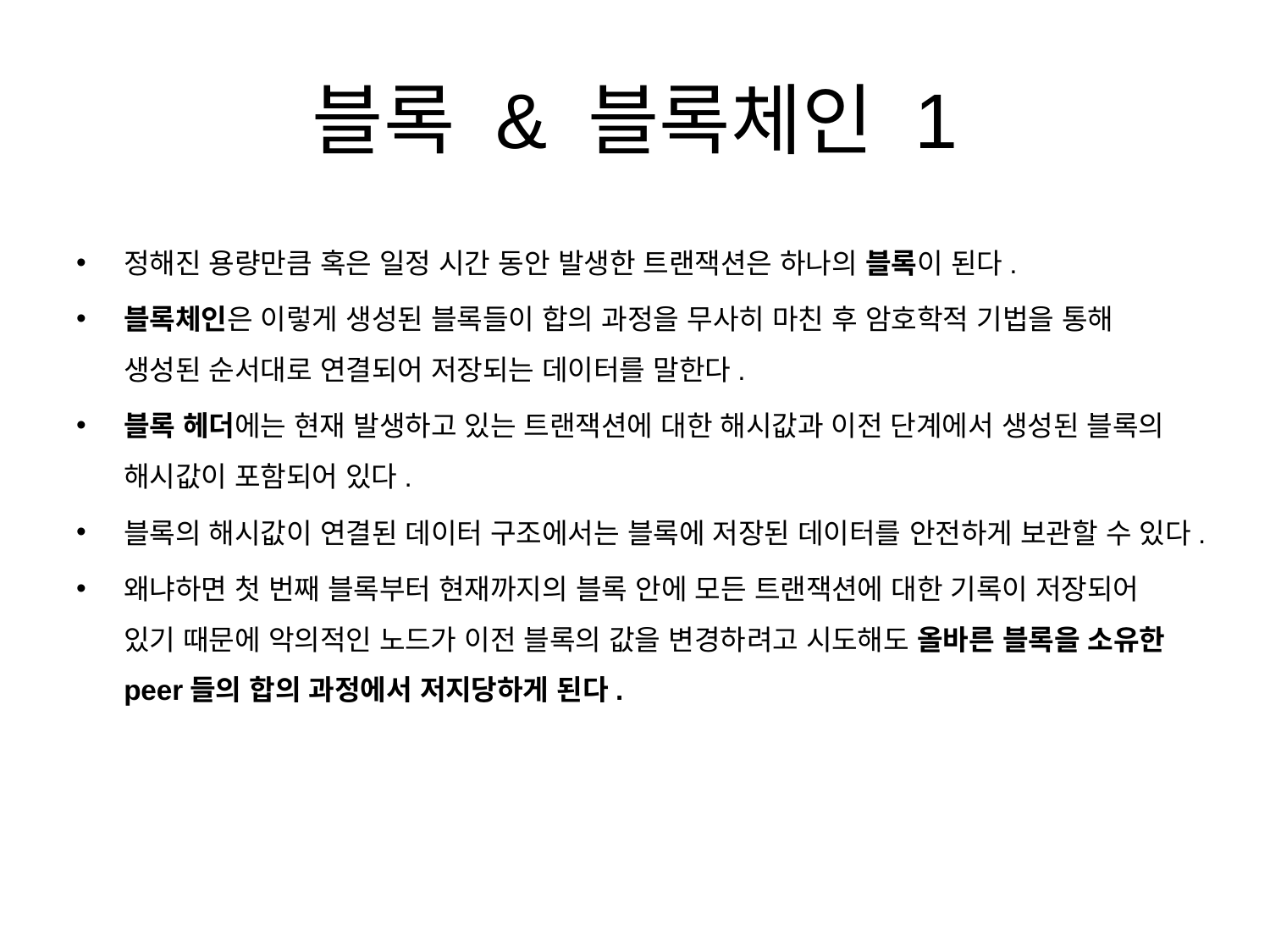

# 블록 & 블록체인 1
정해진 용량만큼 혹은 일정 시간 동안 발생한 트랜잭션은 하나의 블록이 된다.
블록체인은 이렇게 생성된 블록들이 합의 과정을 무사히 마친 후 암호학적 기법을 통해 생성된 순서대로 연결되어 저장되는 데이터를 말한다.
블록 헤더에는 현재 발생하고 있는 트랜잭션에 대한 해시값과 이전 단계에서 생성된 블록의 해시값이 포함되어 있다.
블록의 해시값이 연결된 데이터 구조에서는 블록에 저장된 데이터를 안전하게 보관할 수 있다.
왜냐하면 첫 번째 블록부터 현재까지의 블록 안에 모든 트랜잭션에 대한 기록이 저장되어 있기 때문에 악의적인 노드가 이전 블록의 값을 변경하려고 시도해도 올바른 블록을 소유한 peer들의 합의 과정에서 저지당하게 된다.